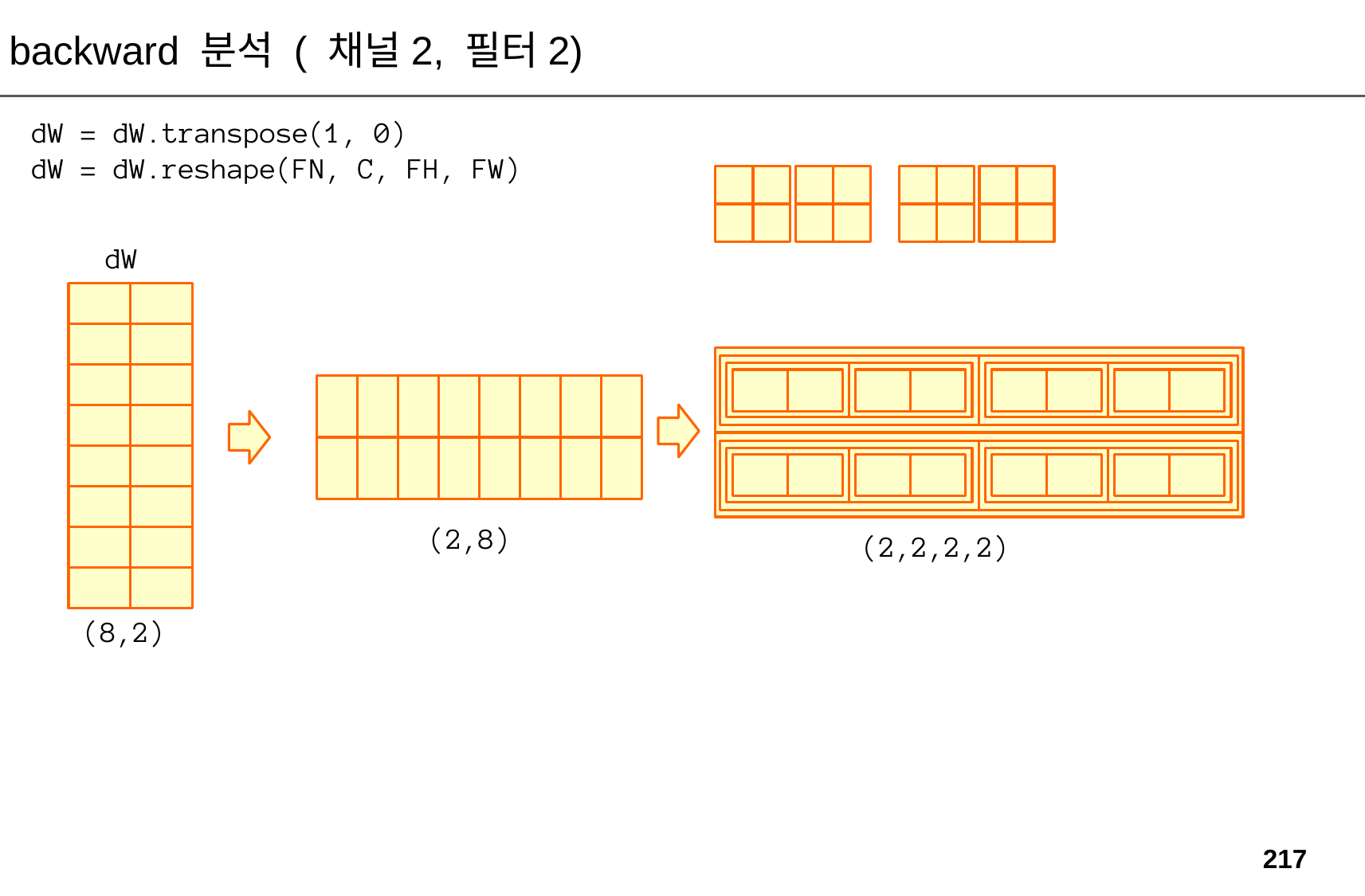

backward 분석 ( 채널2, 필터2)
dW = dW.transpose(1, 0)
dW = dW.reshape(FN, C, FH, FW)

dW

(2,8)
(2,2,2,2)

(8,2)